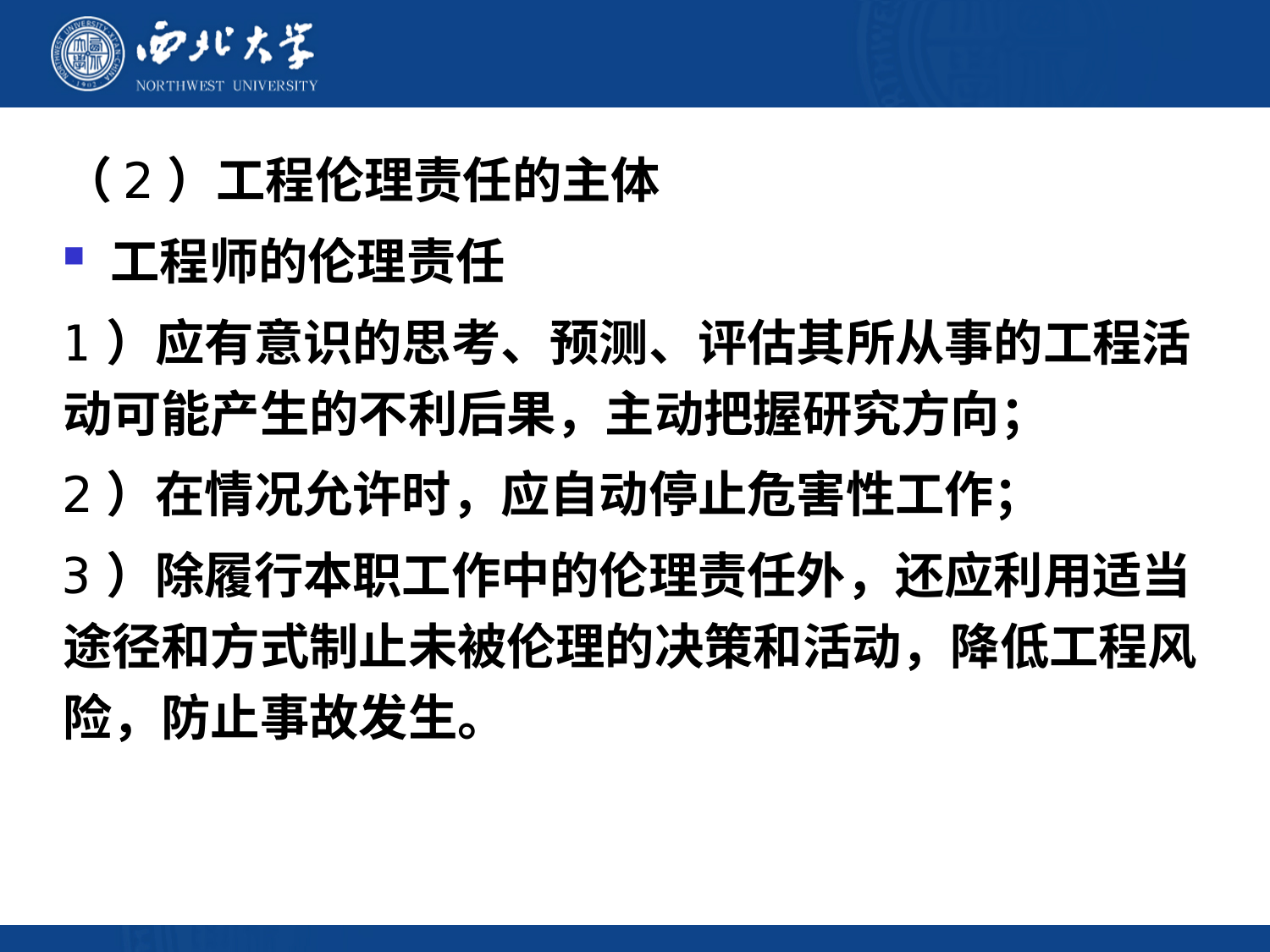

（2）工程伦理责任的主体
工程师的伦理责任
1）应有意识的思考、预测、评估其所从事的工程活动可能产生的不利后果，主动把握研究方向；
2）在情况允许时，应自动停止危害性工作；
3）除履行本职工作中的伦理责任外，还应利用适当途径和方式制止未被伦理的决策和活动，降低工程风险，防止事故发生。